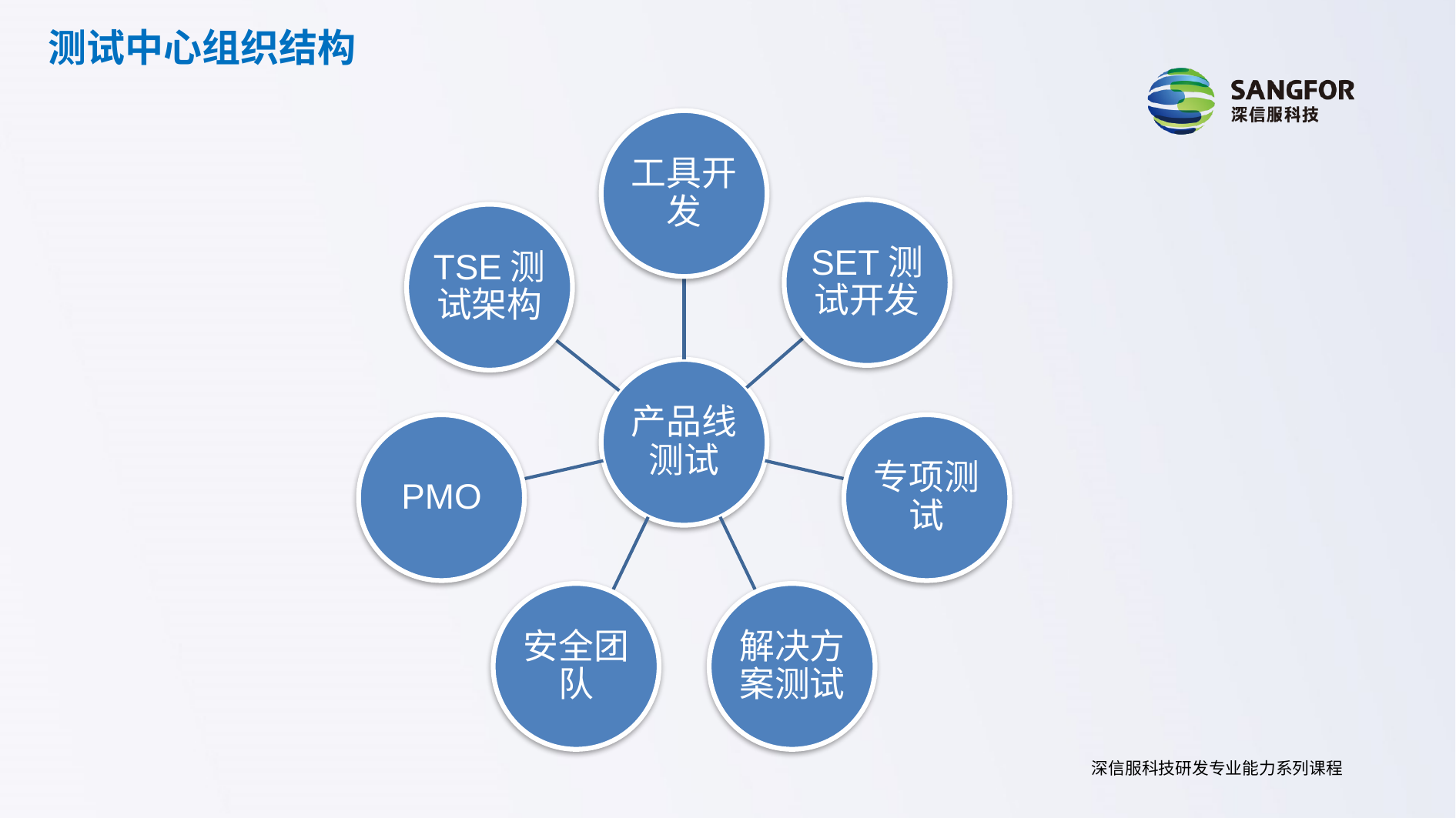

测试中心组织结构
产品线测试

工具开发

SET测试开发

专项测试

解决方案测试

安全团队

PMO

TSE测试架构